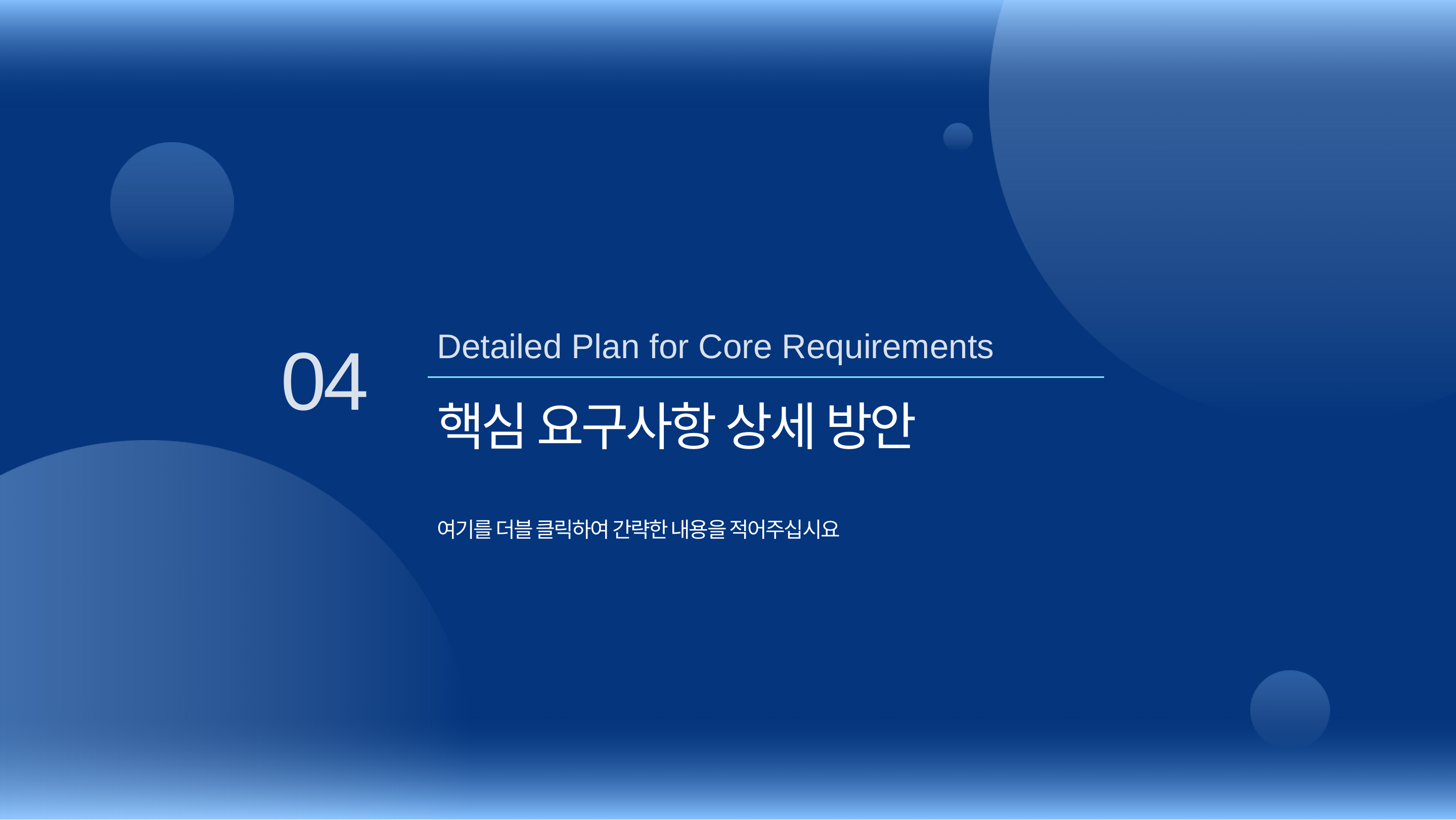

Detailed Plan for Core Requirements
04
핵심 요구사항 상세 방안
여기를 더블 클릭하여 간략한 내용을 적어주십시요